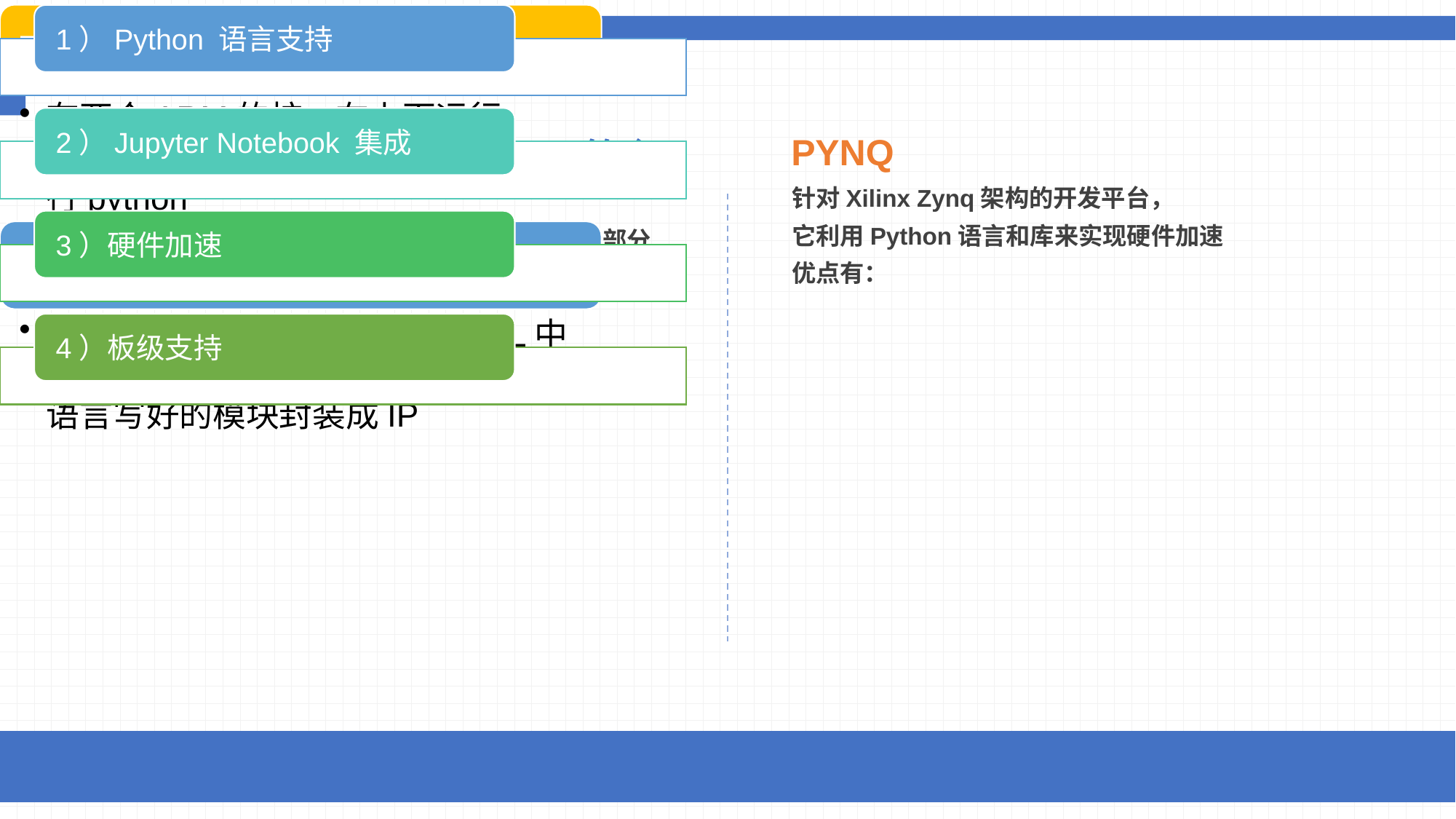

PART ONE  原理解析
PYNQ
开发板Zynq-7020简介
针对Xilinx Zynq架构的开发平台，
它利用Python语言和库来实现硬件加速
优点有：
ZYNQ 分为PS和PL两个部分
PS
有两个ARM的核，在上面运行linux操作系统，在操作系统上再运行python
PL
FPGA的逻辑资源，开发者在PL中添加IP或者将自己用C或者HDL语言写好的模块封装成IP

1）Python 语言支持

2）Jupyter Notebook 集成

3）硬件加速

4）板级支持